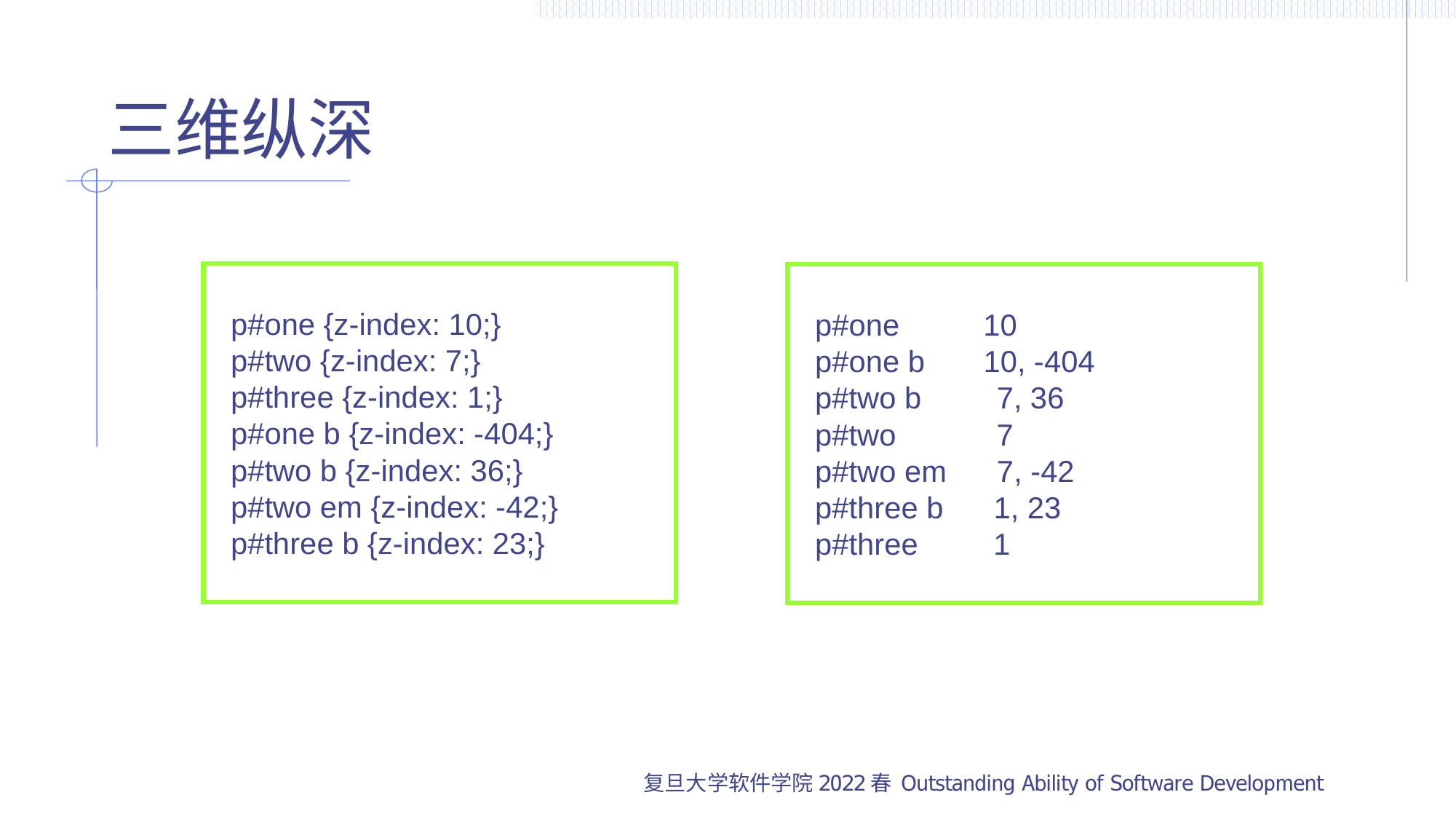

# 三维纵深

  p#one {z-index: 10;}
  p#two {z-index: 7;}
  p#three {z-index: 1;}
  p#one b {z-index: -404;}
  p#two b {z-index: 36;}
  p#two em {z-index: -42;}
  p#three b {z-index: 23;}

  p#one          10
  p#one b       10, -404
  p#two b         7, 36
  p#two            7
  p#two em      7, -42
  p#three b      1, 23
  p#three         1